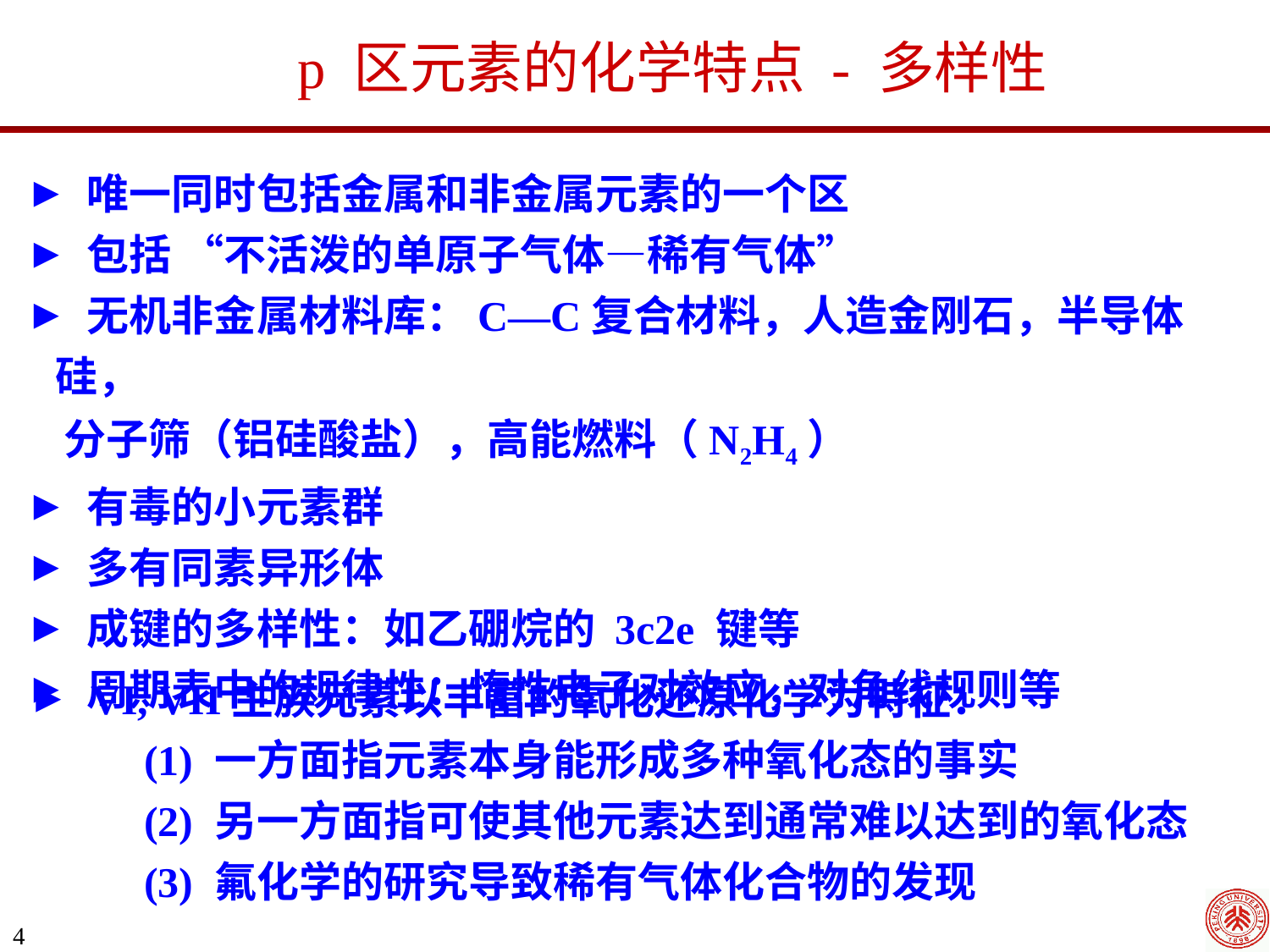

p 区元素的化学特点 - 多样性

 唯一同时包括金属和非金属元素的一个区
 包括 “不活泼的单原子气体—稀有气体”
 无机非金属材料库：C—C复合材料，人造金刚石，半导体硅，
   分子筛（铝硅酸盐），高能燃料（N2H4）
 有毒的小元素群
 多有同素异形体
 成键的多样性：如乙硼烷的 3c2e 键等
 周期表中的规律性：惰性电子对效应，对角线规则等
  VI, VII主族元素以丰富的氧化还原化学为特征：
           (1) 一方面指元素本身能形成多种氧化态的事实
           (2) 另一方面指可使其他元素达到通常难以达到的氧化态
           (3) 氟化学的研究导致稀有气体化合物的发现
4